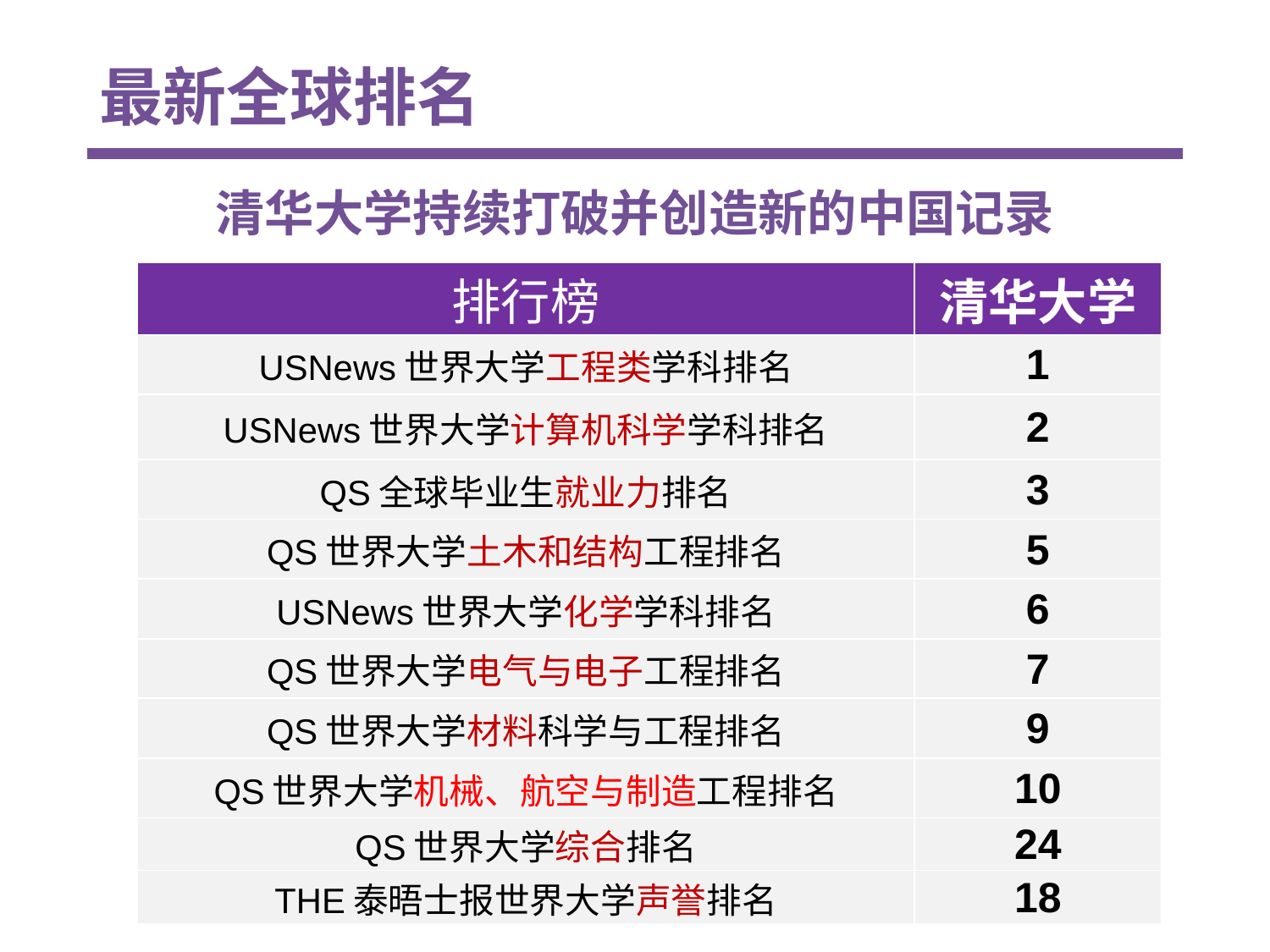

最新全球排名
清华大学持续打破并创造新的中国记录
| 排行榜 | 清华大学 |
| --- | --- |
| USNews世界大学工程类学科排名 | 1 |
| USNews世界大学计算机科学学科排名 | 2 |
| QS全球毕业生就业力排名 | 3 |
| QS世界大学土木和结构工程排名 | 5 |
| USNews世界大学化学学科排名 | 6 |
| QS世界大学电气与电子工程排名 | 7 |
| QS世界大学材料科学与工程排名 | 9 |
| QS世界大学机械、航空与制造工程排名 | 10 |
| QS世界大学综合排名 | 24 |
| THE泰晤士报世界大学声誉排名 | 18 |